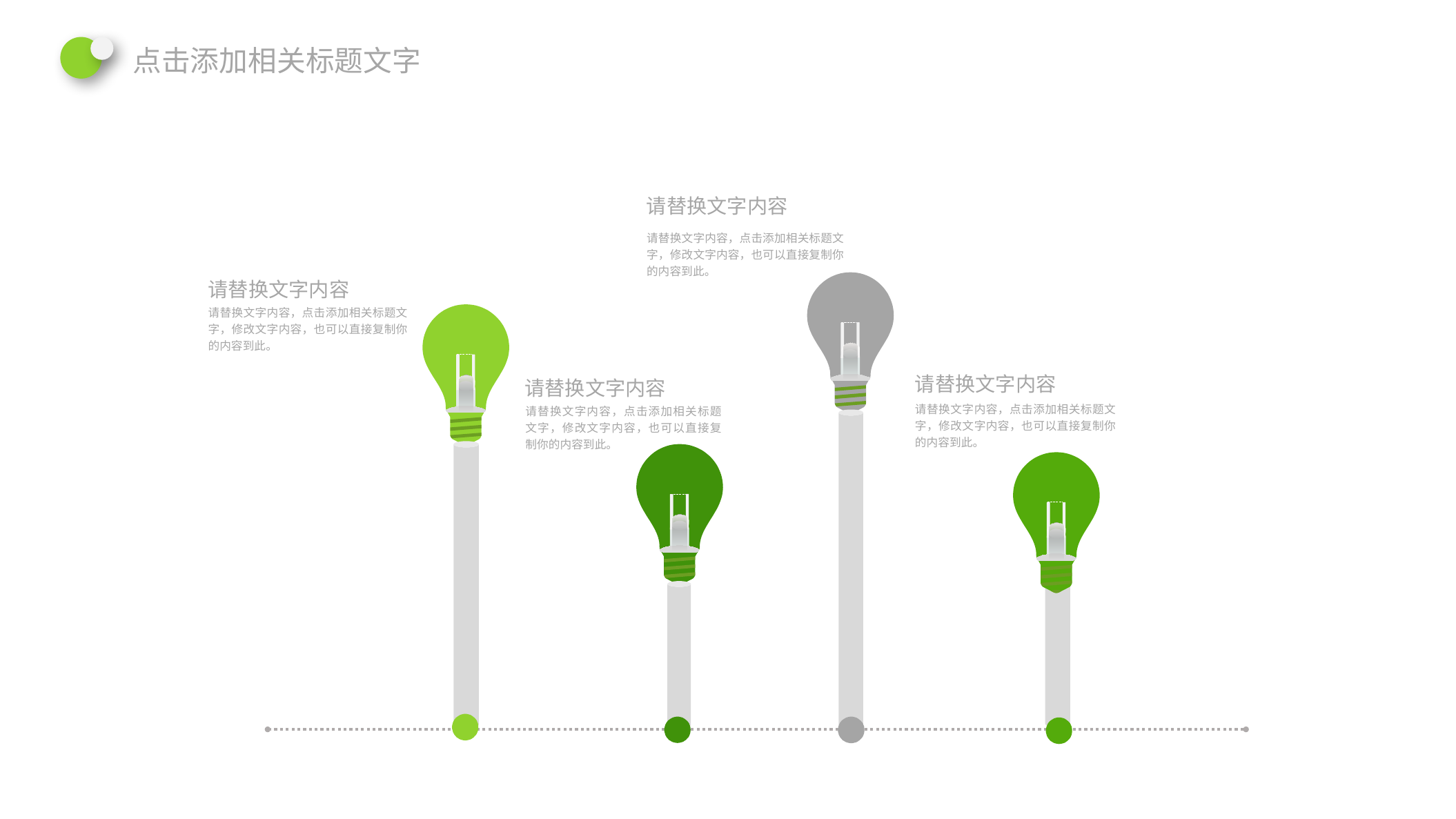

点击添加相关标题文字
请替换文字内容
请替换文字内容，点击添加相关标题文字，修改文字内容，也可以直接复制你的内容到此。
请替换文字内容

请替换文字内容，点击添加相关标题文字，修改文字内容，也可以直接复制你的内容到此。

请替换文字内容
请替换文字内容
请替换文字内容，点击添加相关标题文字，修改文字内容，也可以直接复制你的内容到此。
请替换文字内容，点击添加相关标题文字，修改文字内容，也可以直接复制你的内容到此。